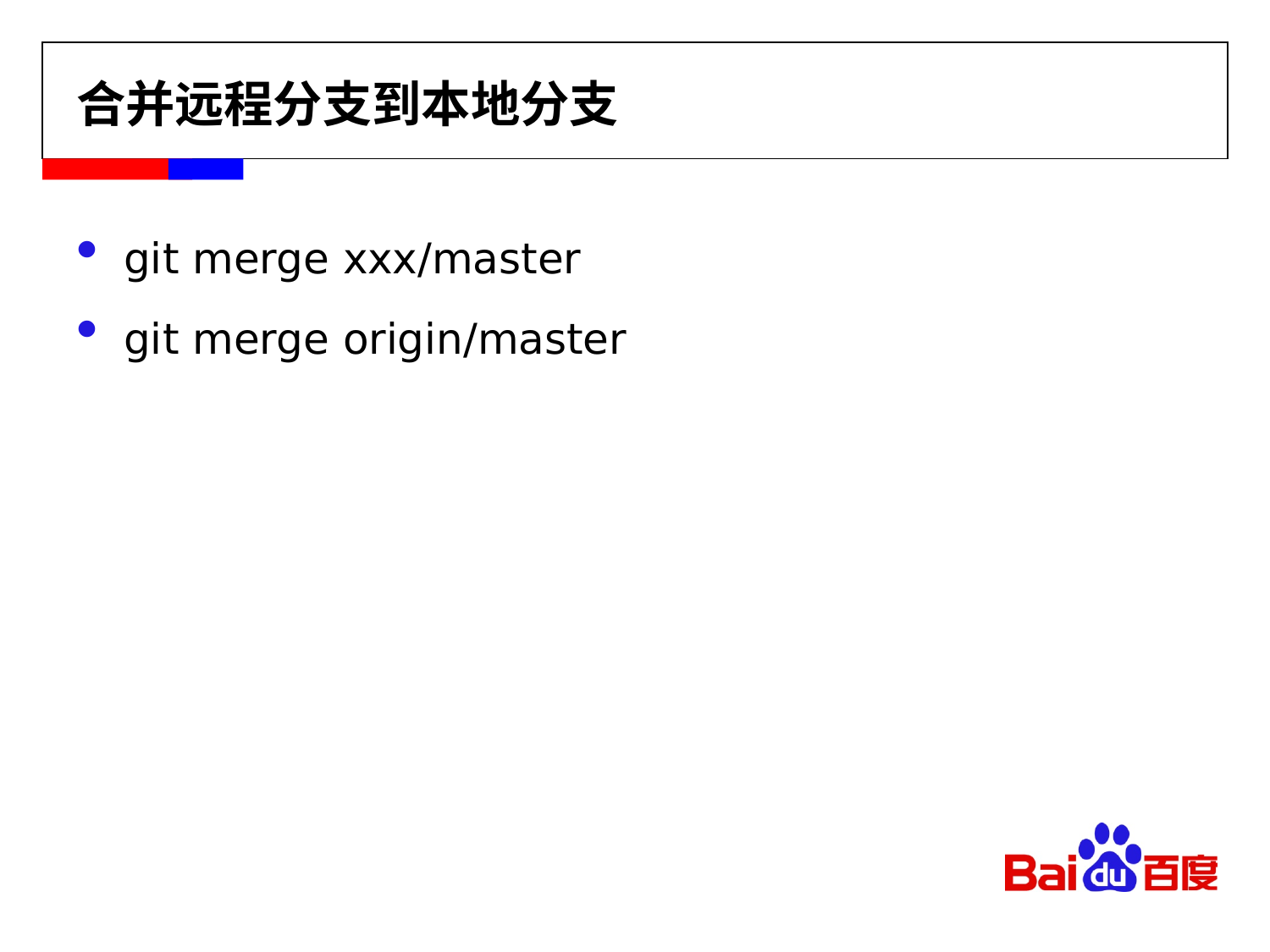

# 合并远程分支到本地分支
git merge xxx/master
git merge origin/master